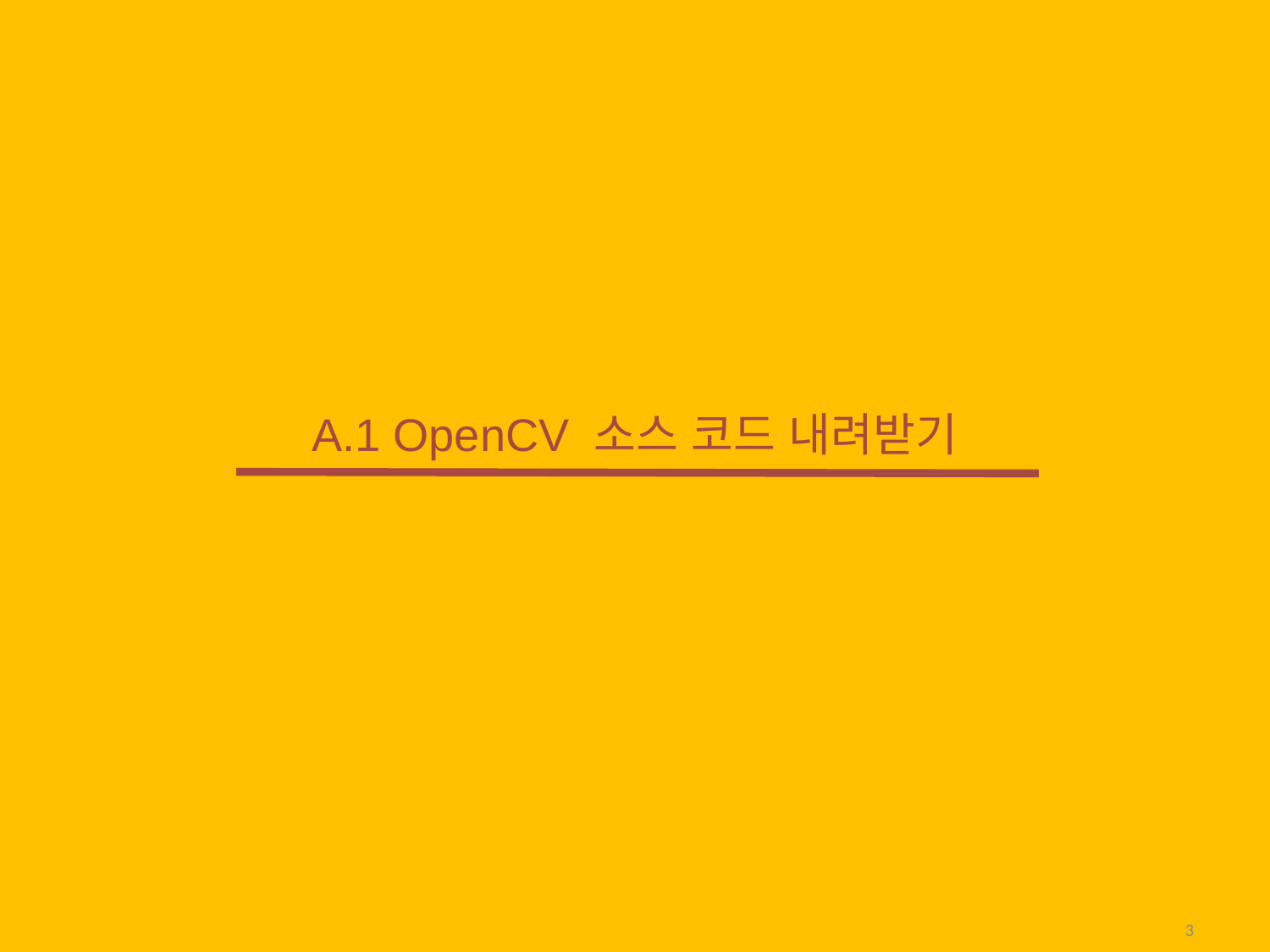

# A.1 OpenCV 소스 코드 내려받기
3